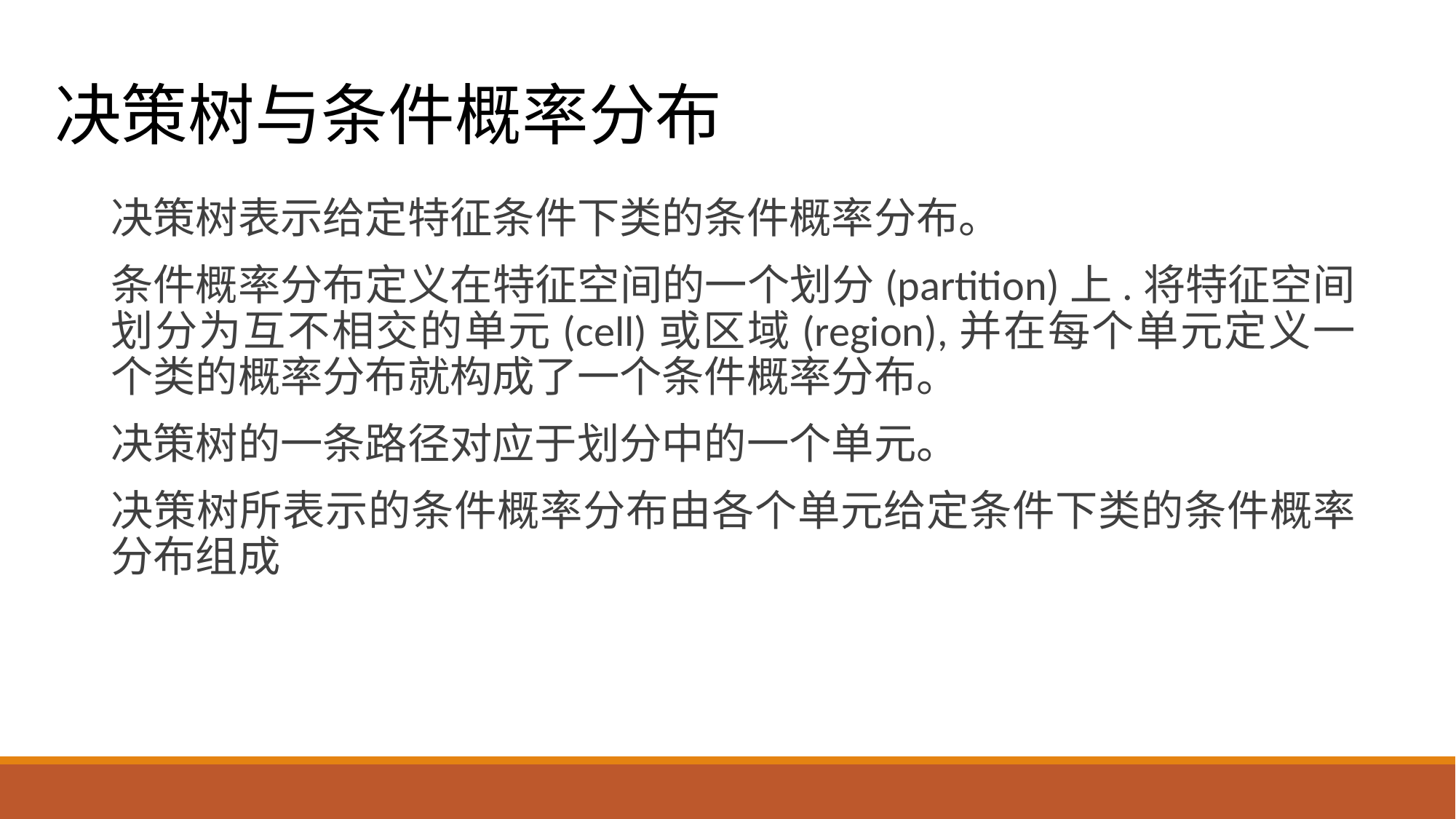

决策树与条件概率分布
决策树表示给定特征条件下类的条件概率分布。
条件概率分布定义在特征空间的一个划分(partition)上.将特征空间划分为互不相交的单元(cell)或区域(region),并在每个单元定义一个类的概率分布就构成了一个条件概率分布。
决策树的一条路径对应于划分中的一个单元。
决策树所表示的条件概率分布由各个单元给定条件下类的条件概率分布组成